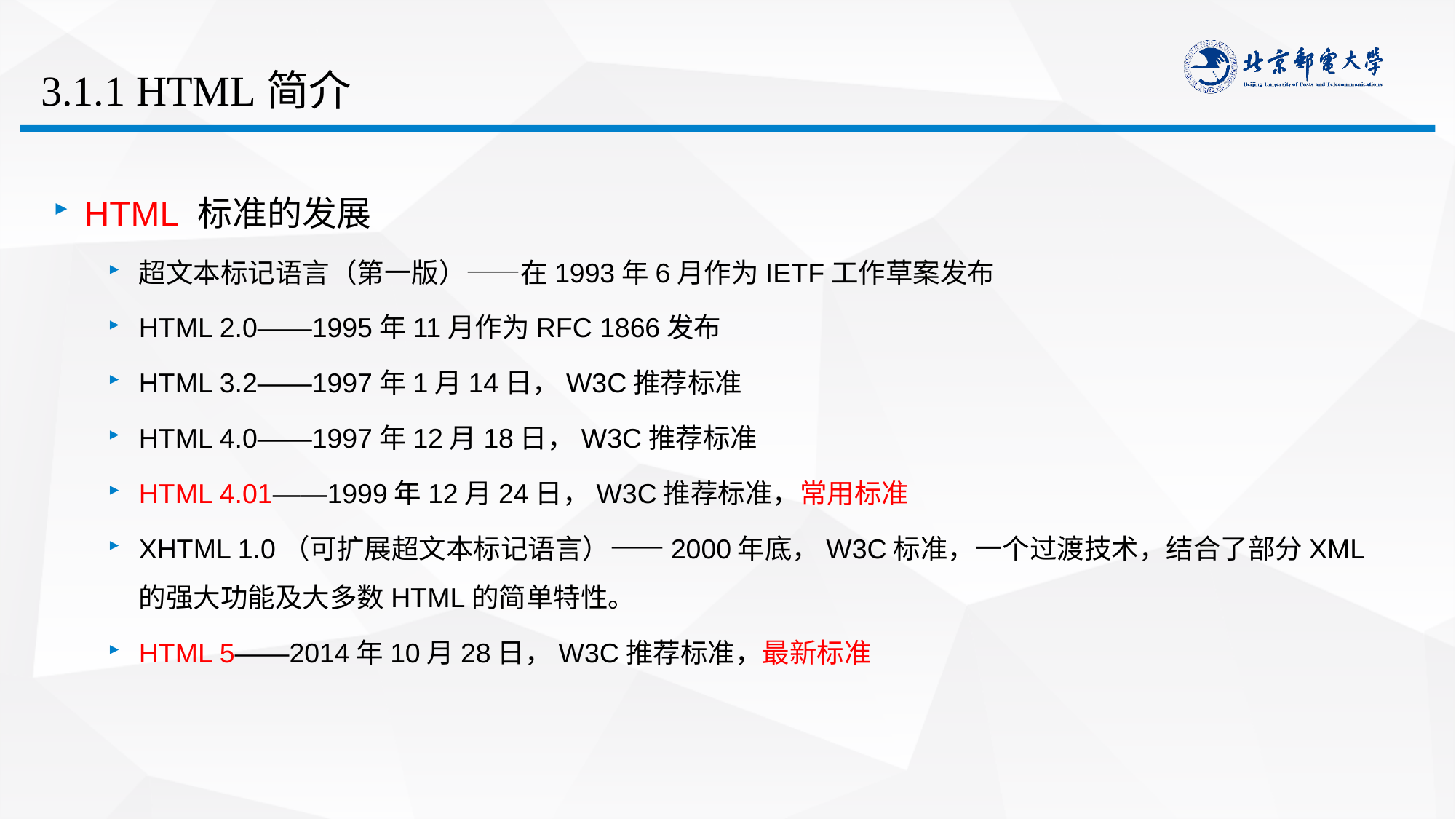

# 3.1.1 HTML简介

HTML 标准的发展
超文本标记语言（第一版）——在1993年6月作为IETF工作草案发布
HTML 2.0——1995年11月作为RFC 1866发布
HTML 3.2——1997年1月14日，W3C推荐标准
HTML 4.0——1997年12月18日，W3C推荐标准
HTML 4.01——1999年12月24日，W3C推荐标准，常用标准
XHTML 1.0（可扩展超文本标记语言）——2000年底，W3C标准，一个过渡技术，结合了部分XML的强大功能及大多数HTML的简单特性。
HTML 5——2014年10月28日，W3C推荐标准，最新标准